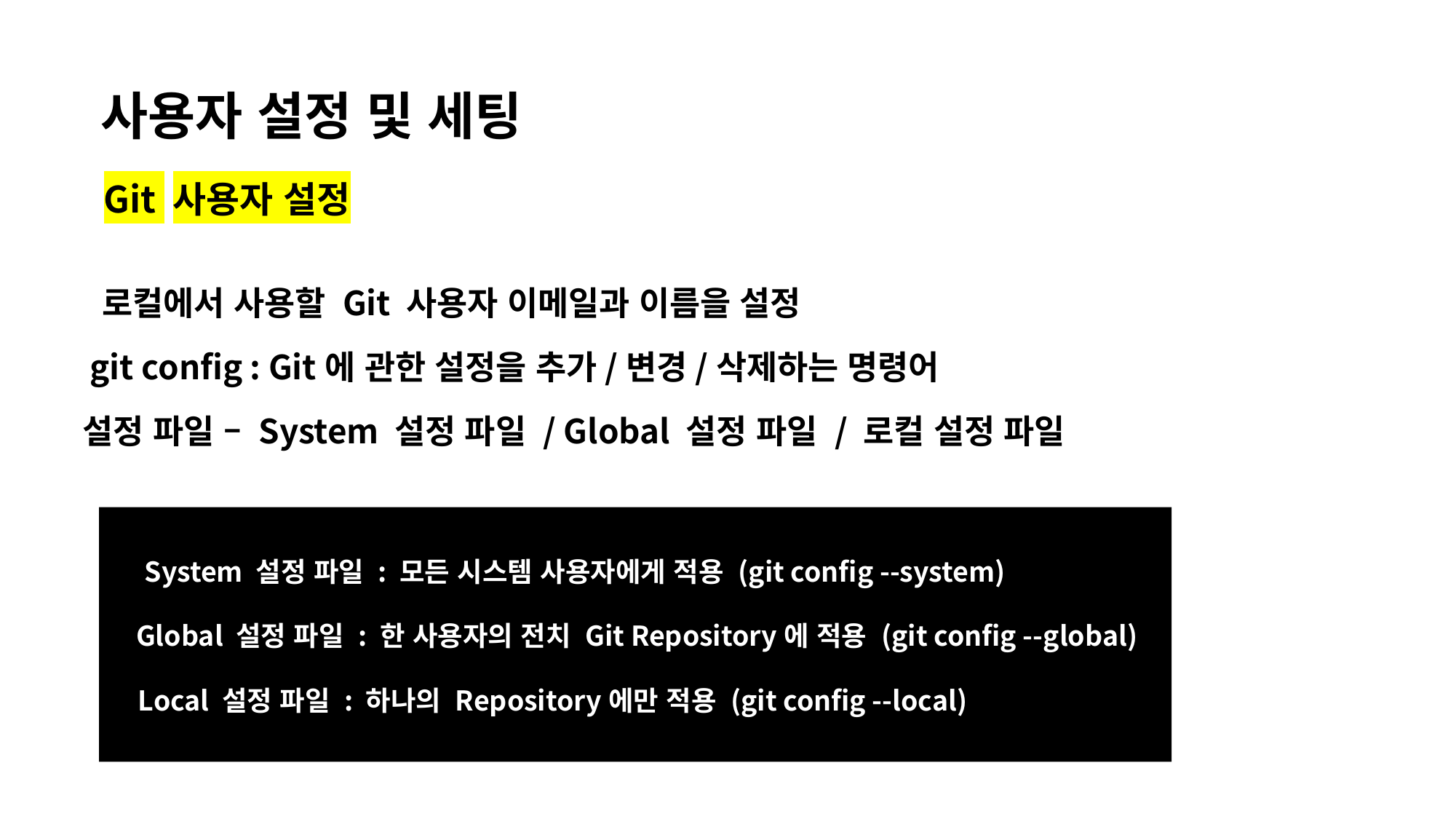

사용자 설정 및 세팅
Git 사용자 설정
로컬에서 사용할 Git 사용자 이메일과 이름을 설정
git config : Git에 관한 설정을 추가/변경/삭제하는 명령어
설정 파일 – System 설정 파일 / Global 설정 파일 / 로컬 설정 파일

System 설정 파일 : 모든 시스템 사용자에게 적용 (git config --system)
Global 설정 파일 : 한 사용자의 전치 Git Repository에 적용 (git config --global)
Local 설정 파일 : 하나의 Repository에만 적용 (git config --local)